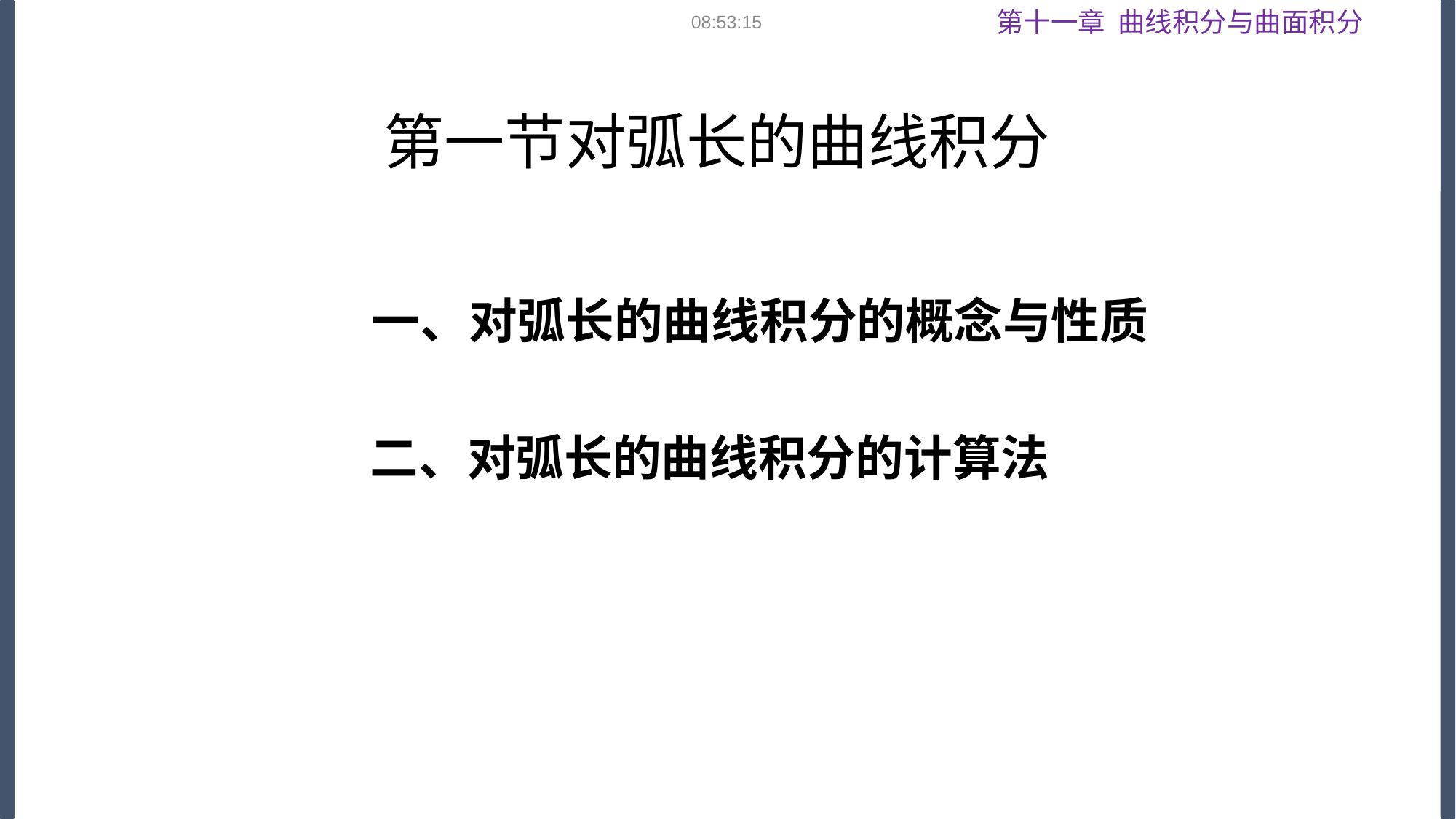

08:53:15
第一节对弧长的曲线积分
一、对弧长的曲线积分的概念与性质
二、对弧长的曲线积分的计算法